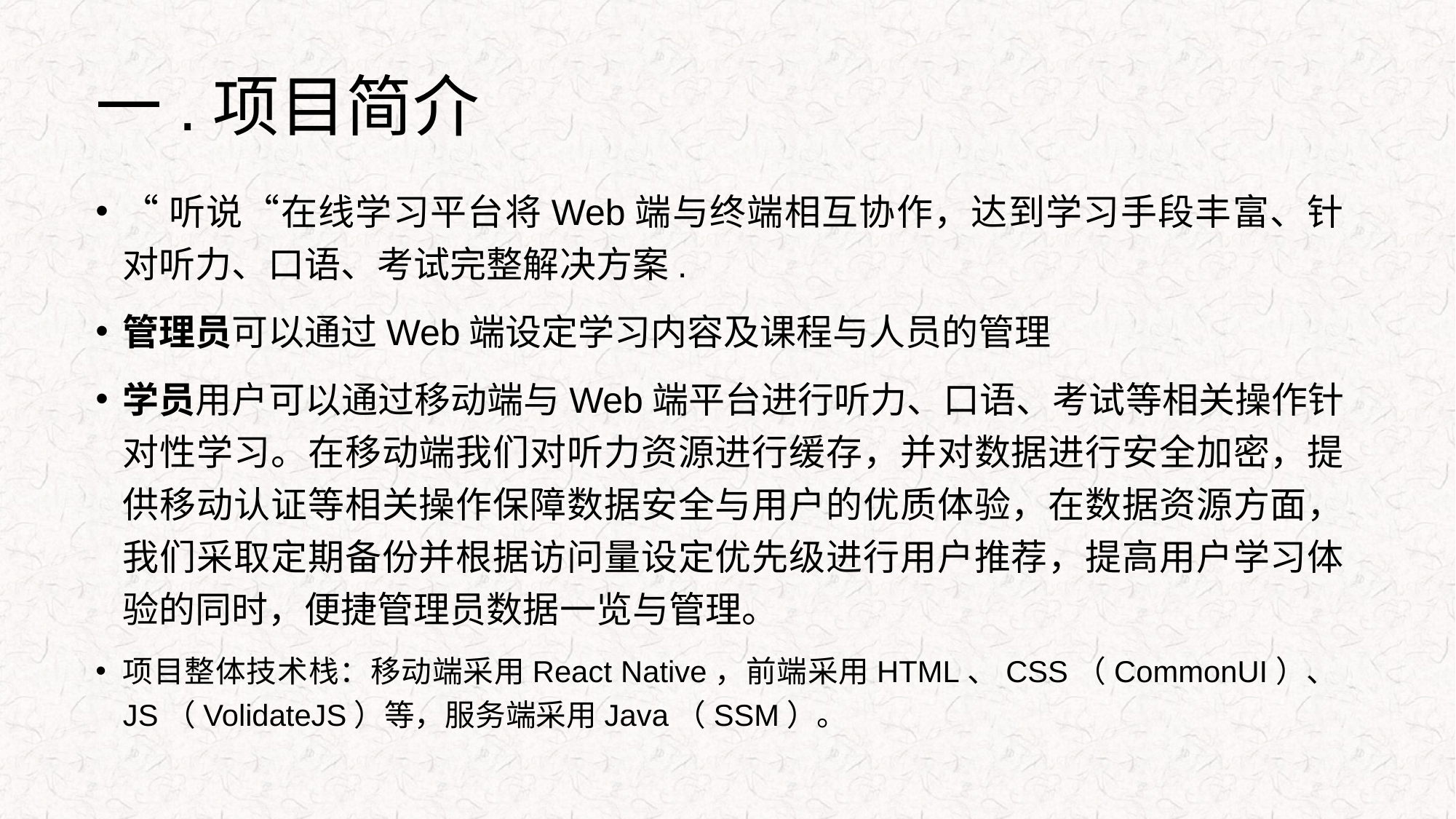

# 一.项目简介
“听说“在线学习平台将Web端与终端相互协作，达到学习手段丰富、针对听力、口语、考试完整解决方案.
管理员可以通过Web端设定学习内容及课程与人员的管理
学员用户可以通过移动端与Web端平台进行听力、口语、考试等相关操作针对性学习。在移动端我们对听力资源进行缓存，并对数据进行安全加密，提供移动认证等相关操作保障数据安全与用户的优质体验，在数据资源方面，我们采取定期备份并根据访问量设定优先级进行用户推荐，提高用户学习体验的同时，便捷管理员数据一览与管理。
项目整体技术栈：移动端采用React Native，前端采用HTML、CSS（CommonUI）、JS（VolidateJS）等，服务端采用Java（SSM）。